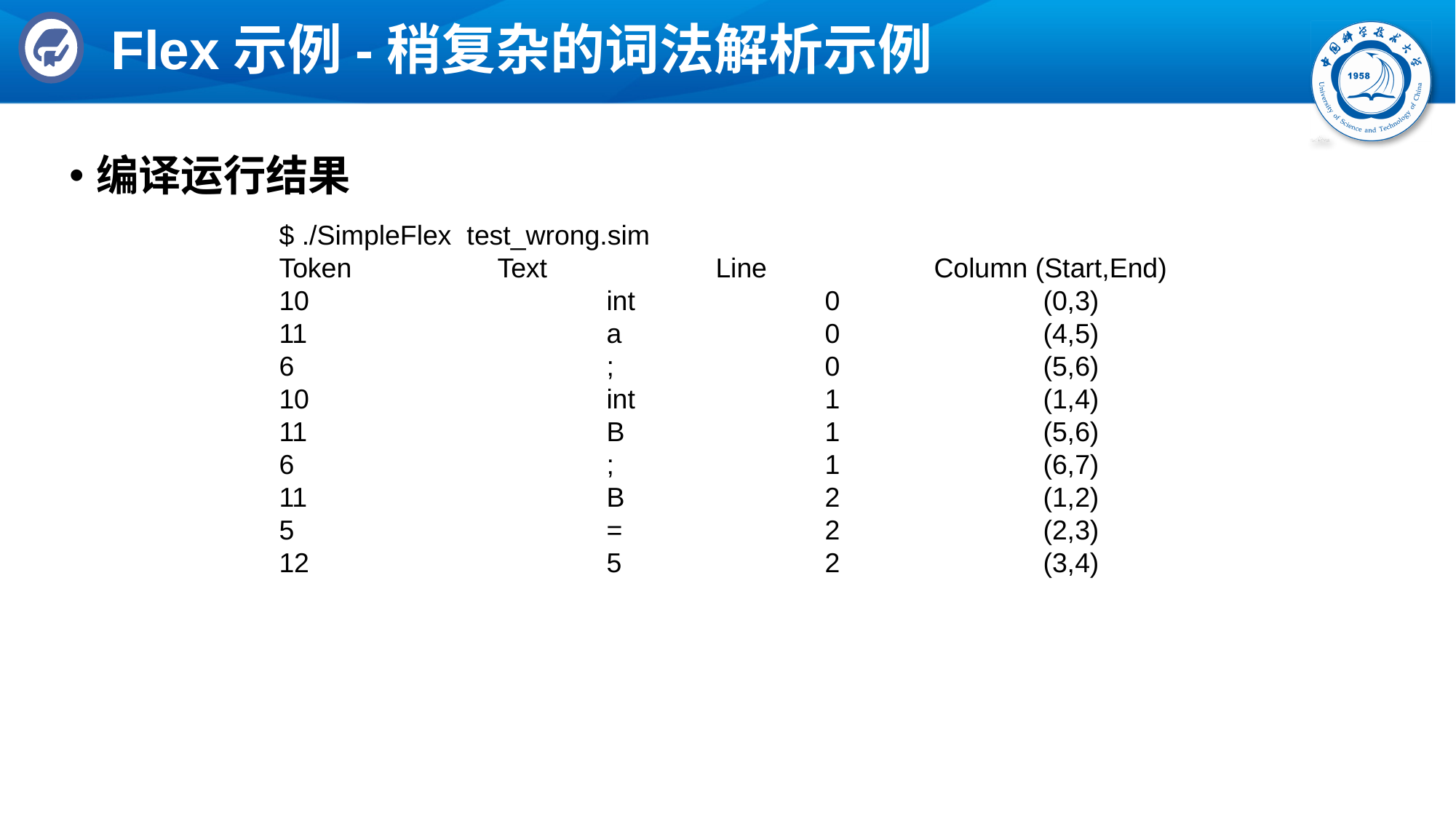

# Flex示例-稍复杂的词法解析示例
编译运行结果

$ ./SimpleFlex  test_wrong.sim
Token		Text		Line		Column (Start,End)
10			int		0		(0,3)
11			a		0		(4,5)
6			;		0		(5,6)
10			int		1		(1,4)
11			B		1		(5,6)
6			;		1		(6,7)
11			B		2		(1,2)
5			=		2		(2,3)
12			5		2		(3,4)